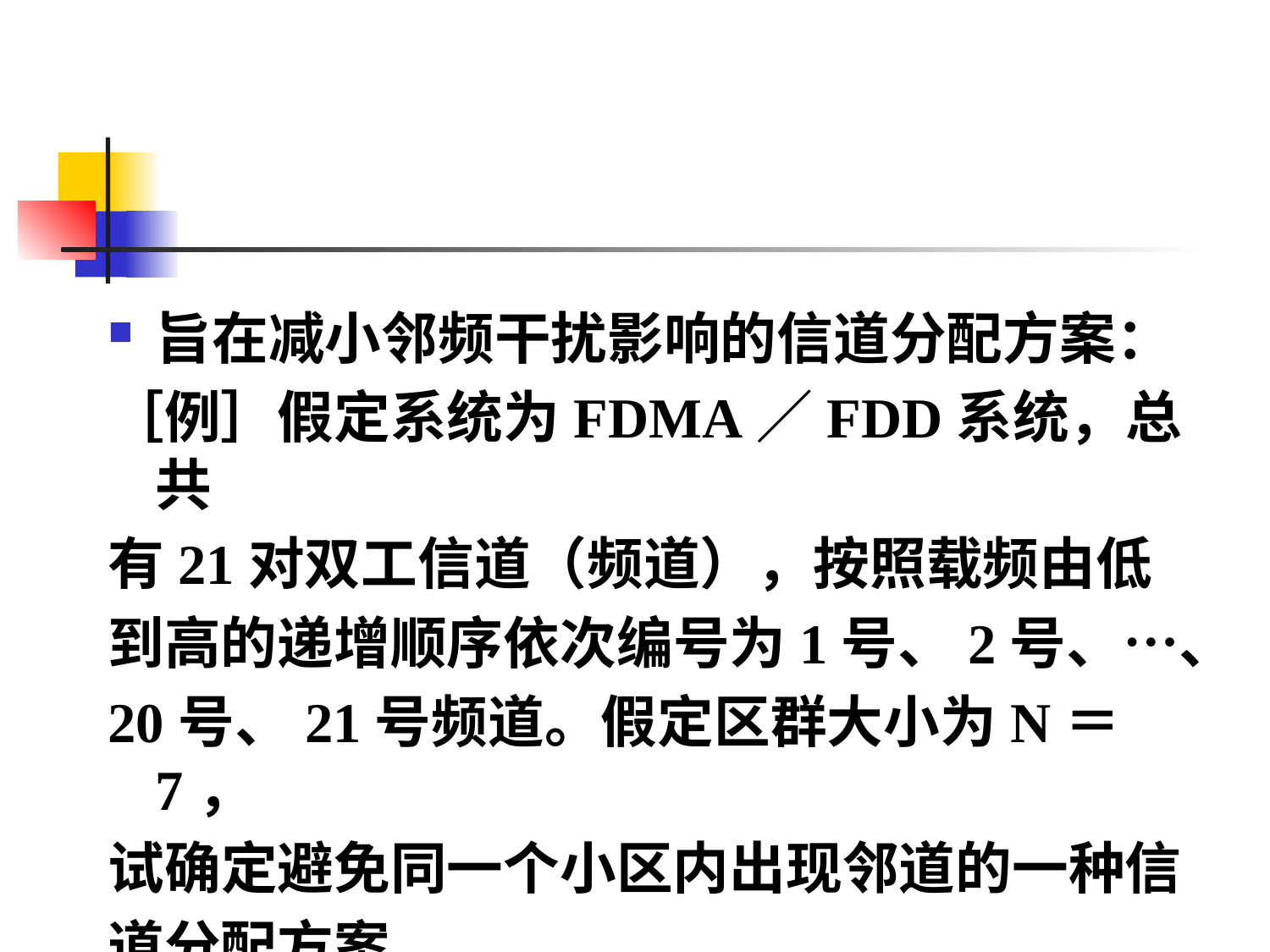

旨在减小邻频干扰影响的信道分配方案：
［例］假定系统为FDMA／FDD系统，总共
有21对双工信道（频道），按照载频由低
到高的递增顺序依次编号为1号、2号、…、
20号、21号频道。假定区群大小为N＝7，
试确定避免同一个小区内出现邻道的一种信
道分配方案。